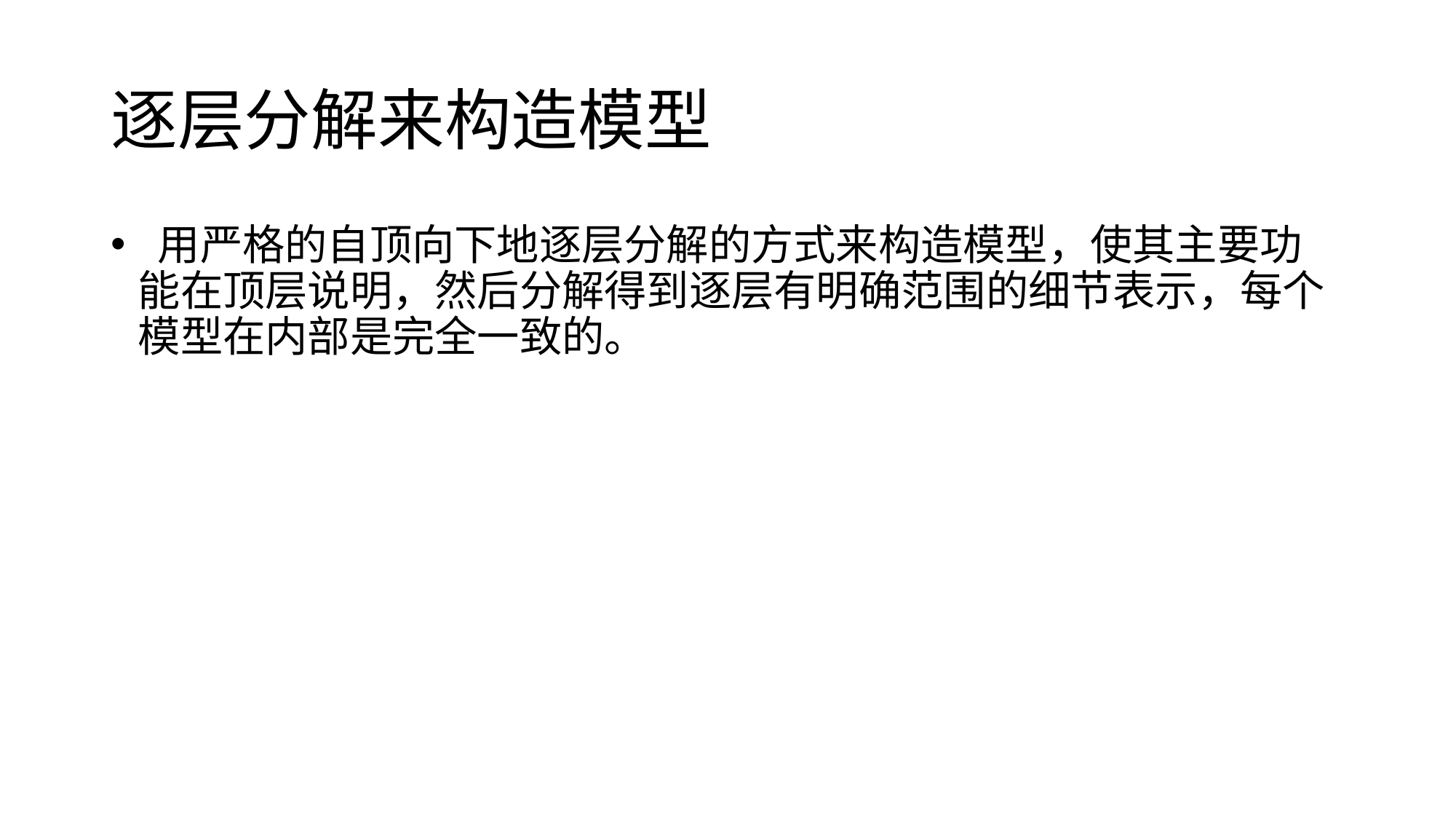

# 逐层分解来构造模型
 用严格的自顶向下地逐层分解的方式来构造模型，使其主要功能在顶层说明，然后分解得到逐层有明确范围的细节表示，每个模型在内部是完全一致的。